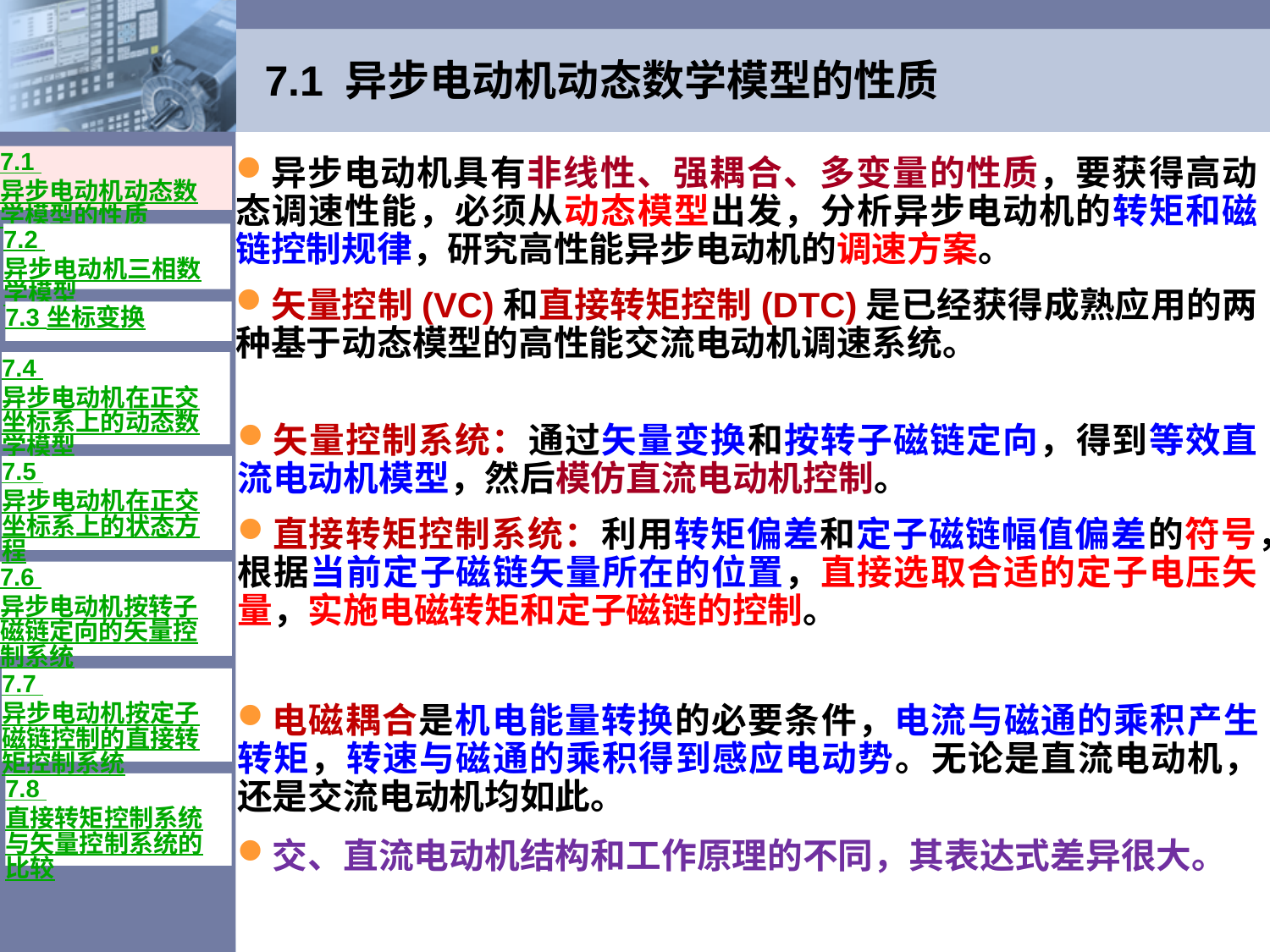

# 7.1 异步电动机动态数学模型的性质
7.1 异步电动机动态数学模型的性质
异步电动机具有非线性、强耦合、多变量的性质，要获得高动态调速性能，必须从动态模型出发，分析异步电动机的转矩和磁链控制规律，研究高性能异步电动机的调速方案。
矢量控制(VC)和直接转矩控制(DTC)是已经获得成熟应用的两种基于动态模型的高性能交流电动机调速系统。
7.2 异步电动机三相数学模型
7.3 坐标变换
7.4 异步电动机在正交坐标系上的动态数学模型
矢量控制系统：通过矢量变换和按转子磁链定向，得到等效直流电动机模型，然后模仿直流电动机控制。
直接转矩控制系统：利用转矩偏差和定子磁链幅值偏差的符号，根据当前定子磁链矢量所在的位置，直接选取合适的定子电压矢量，实施电磁转矩和定子磁链的控制。
7.5 异步电动机在正交坐标系上的状态方程
7.6 异步电动机按转子磁链定向的矢量控制系统
7.7 异步电动机按定子磁链控制的直接转矩控制系统
电磁耦合是机电能量转换的必要条件，电流与磁通的乘积产生转矩，转速与磁通的乘积得到感应电动势。无论是直流电动机，还是交流电动机均如此。
交、直流电动机结构和工作原理的不同，其表达式差异很大。
7.8 直接转矩控制系统与矢量控制系统的比较